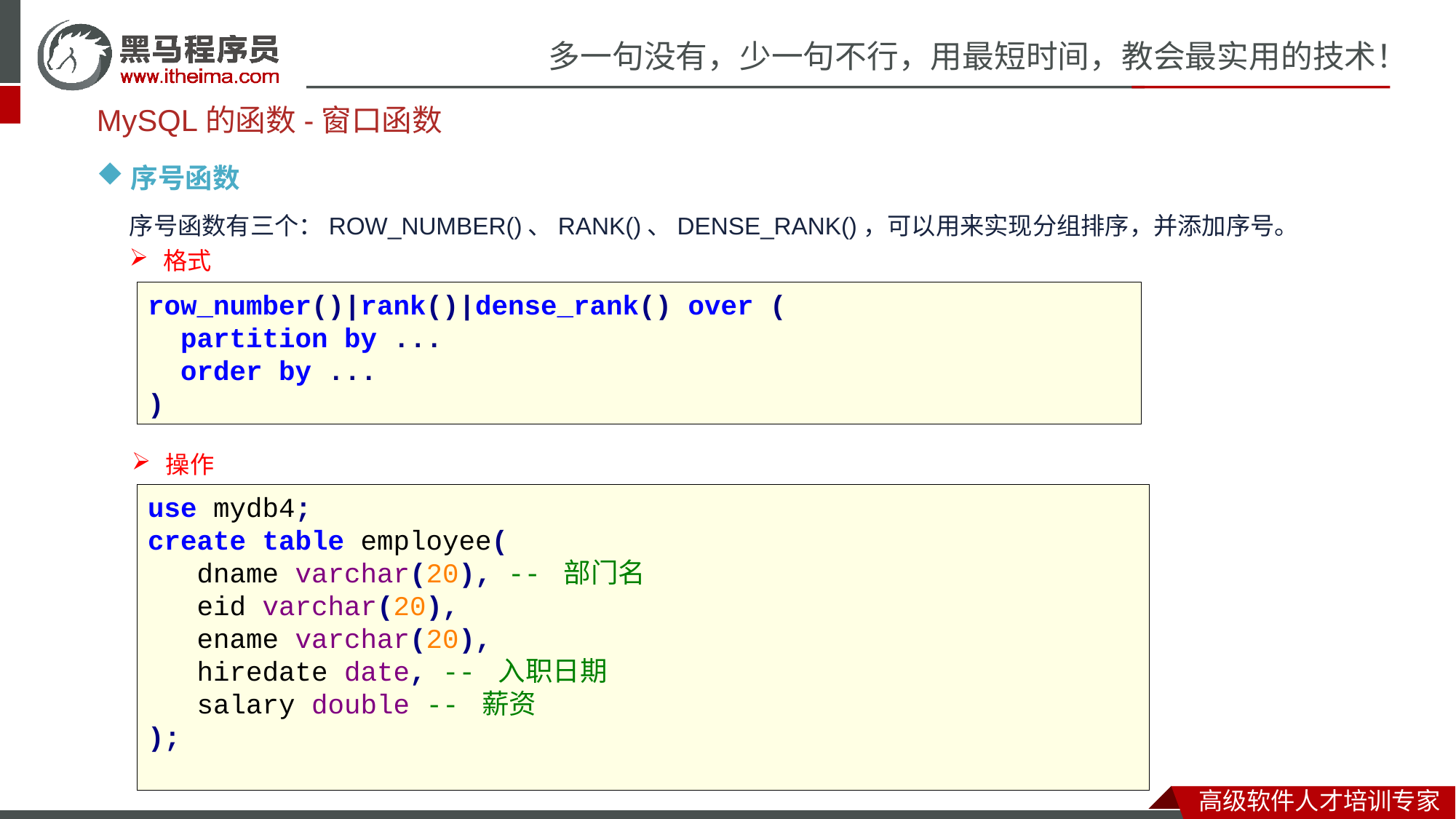

MySQL的函数-窗口函数
序号函数
序号函数有三个：ROW_NUMBER()、RANK()、DENSE_RANK()，可以用来实现分组排序，并添加序号。
格式
row_number()|rank()|dense_rank() over (
  partition by ...
  order by ...
)
操作
use mydb4;
create table employee(
   dname varchar(20), -- 部门名
   eid varchar(20),
   ename varchar(20),
   hiredate date, -- 入职日期
   salary double -- 薪资
);